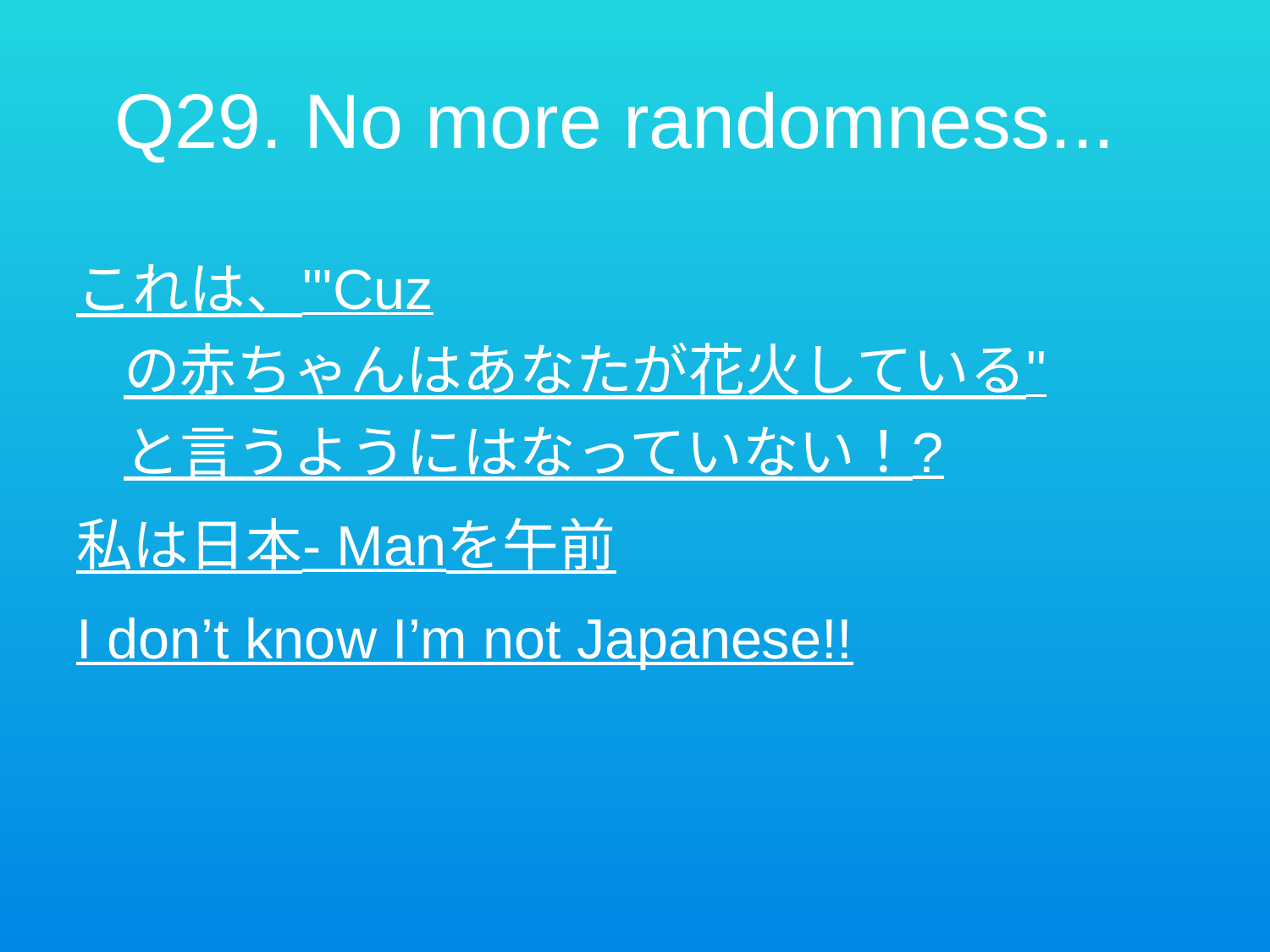

# Q29. No more randomness...
これは、"'Cuzの赤ちゃんはあなたが花火している"と言うようにはなっていない！?
私は日本- Manを午前
I don’t know I’m not Japanese!!